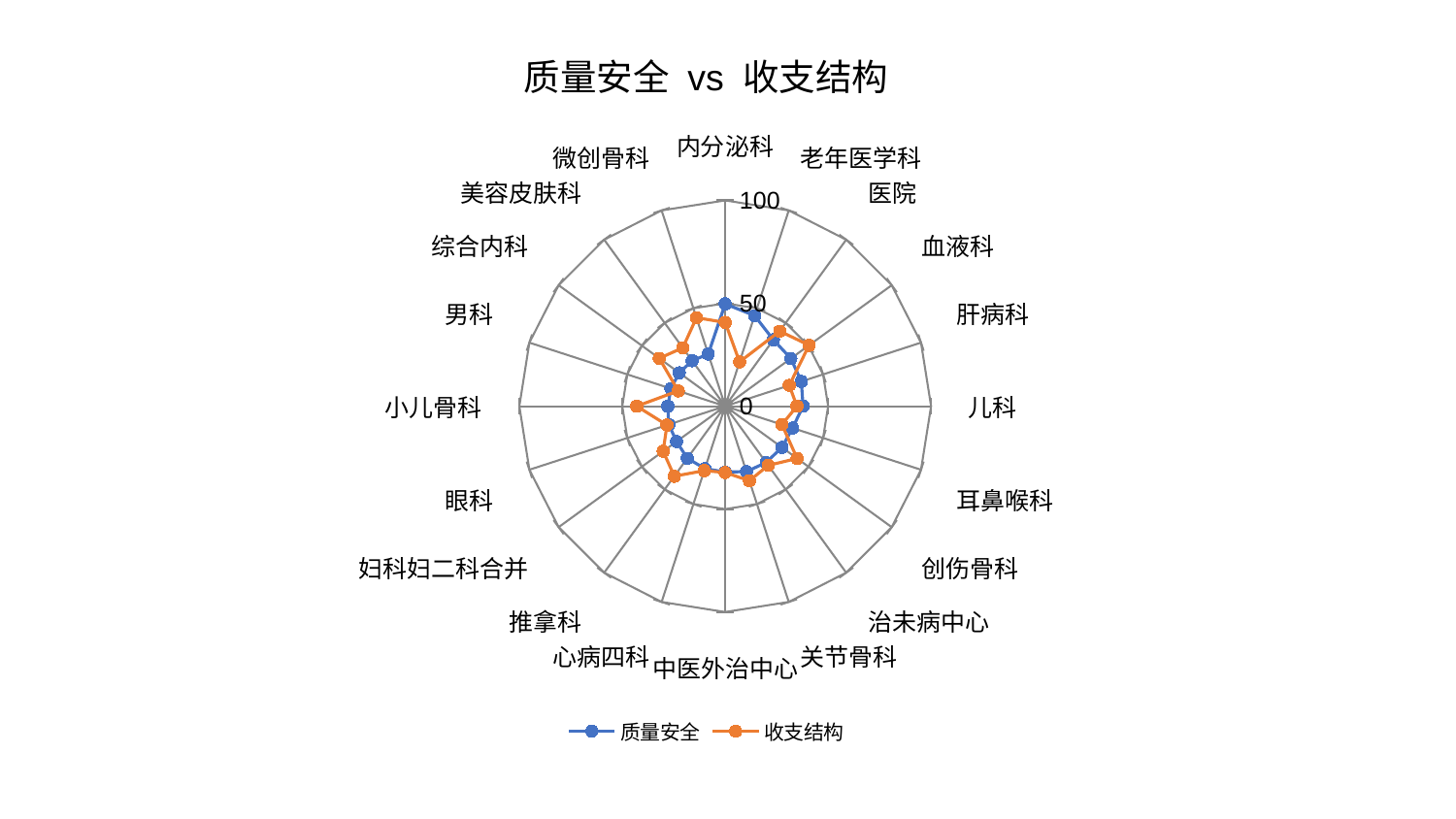

### Chart: 质量安全 vs 收支结构

| Category | 质量安全 | 收支结构 |
|---|---|---|
| 内分泌科 | 49.72041716273863 | 40.72086731787004 |
| 老年医学科 | 46.25811438047194 | 22.648000530788575 |
| 医院 | 39.85199954594994 | 45.05810875232962 |
| 血液科 | 39.4473834037763 | 50.40640377698708 |
| 肝病科 | 38.88668829670473 | 32.73977404114824 |
| 儿科 | 37.83761025009092 | 34.84769634463463 |
| 耳鼻喉科 | 34.407780911228 | 28.98430824642007 |
| 创伤骨科 | 34.09574102432743 | 43.200262174380754 |
| 治未病中心 | 33.83106580109044 | 35.57399250165148 |
| 关节骨科 | 33.45390866332135 | 38.08773984650594 |
| 中医外治中心 | 32.005092831329705 | 32.22196940336233 |
| 心病四科 | 31.879347633566244 | 32.93556522200199 |
| 推拿科 | 31.318031828364877 | 42.08375716164467 |
| 妇科妇二科合并 | 29.200351012505593 | 37.237500173479084 |
| 眼科 | 28.842496210808825 | 29.756831066245095 |
| 小儿骨科 | 27.882708806858897 | 42.96409255069103 |
| 男科 | 27.728872812981507 | 23.975132148377668 |
| 综合内科 | 27.607800597418343 | 39.58348226784989 |
| 美容皮肤科 | 27.29776907779812 | 35.08146354912056 |
| 微创骨科 | 26.665360527104376 | 45.20654179706802 |
10